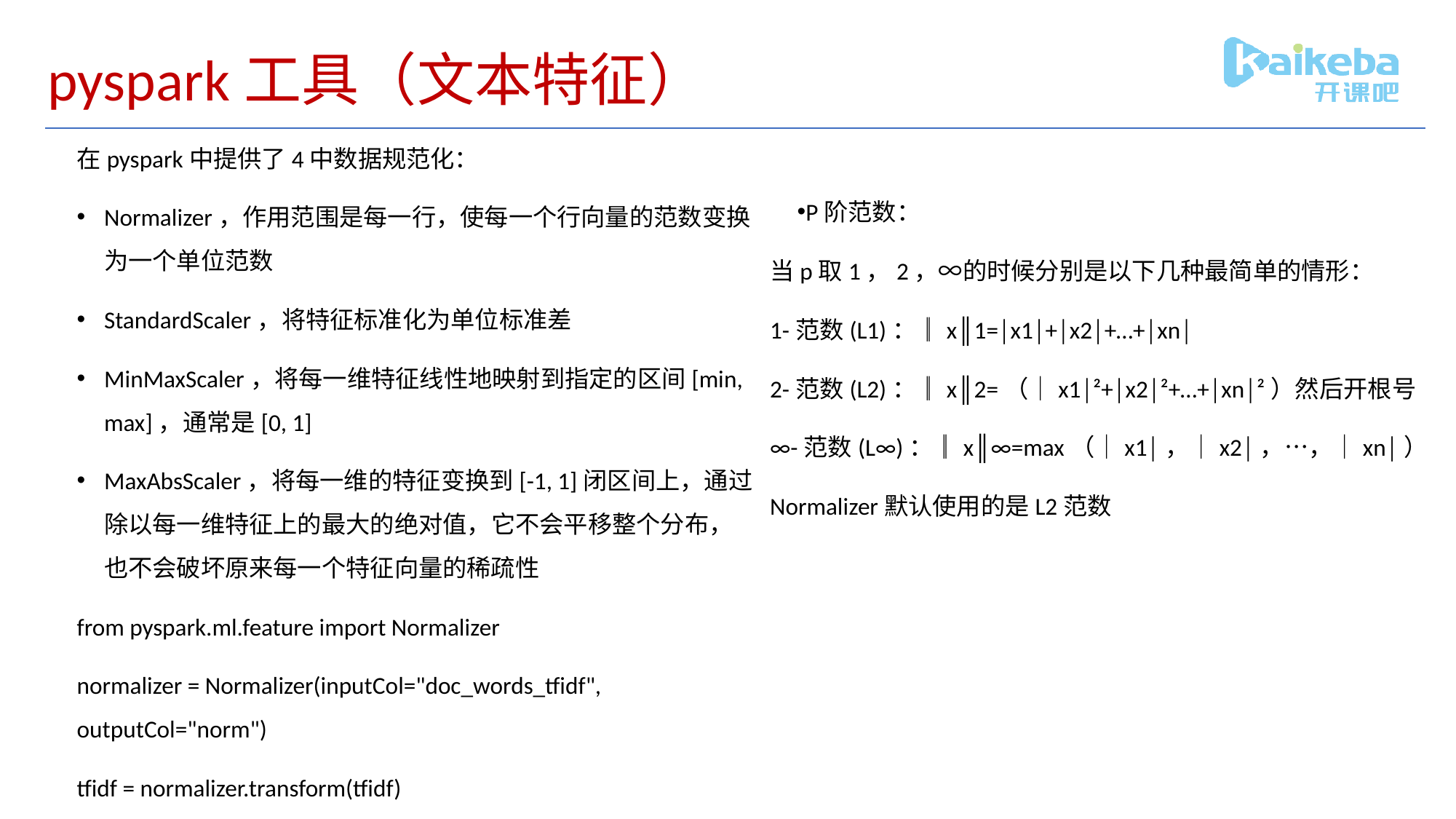

# pyspark工具（文本特征）
在pyspark中提供了4中数据规范化：
Normalizer，作用范围是每一行，使每一个行向量的范数变换为一个单位范数
StandardScaler，将特征标准化为单位标准差
MinMaxScaler，将每一维特征线性地映射到指定的区间[min, max]，通常是[0, 1]
MaxAbsScaler，将每一维的特征变换到[-1, 1]闭区间上，通过除以每一维特征上的最大的绝对值，它不会平移整个分布，也不会破坏原来每一个特征向量的稀疏性
from pyspark.ml.feature import Normalizer
normalizer = Normalizer(inputCol="doc_words_tfidf", outputCol="norm")
tfidf = normalizer.transform(tfidf)
P阶范数：
当p取1，2，∞的时候分别是以下几种最简单的情形：
1-范数(L1)：║x║1=│x1│+│x2│+…+│xn│
2-范数(L2)：║x║2=（│x1│²+│x2│²+…+│xn│²）然后开根号
∞-范数(L∞)：║x║∞=max（│x1│，│x2│，…，│xn│）
Normalizer默认使用的是L2范数